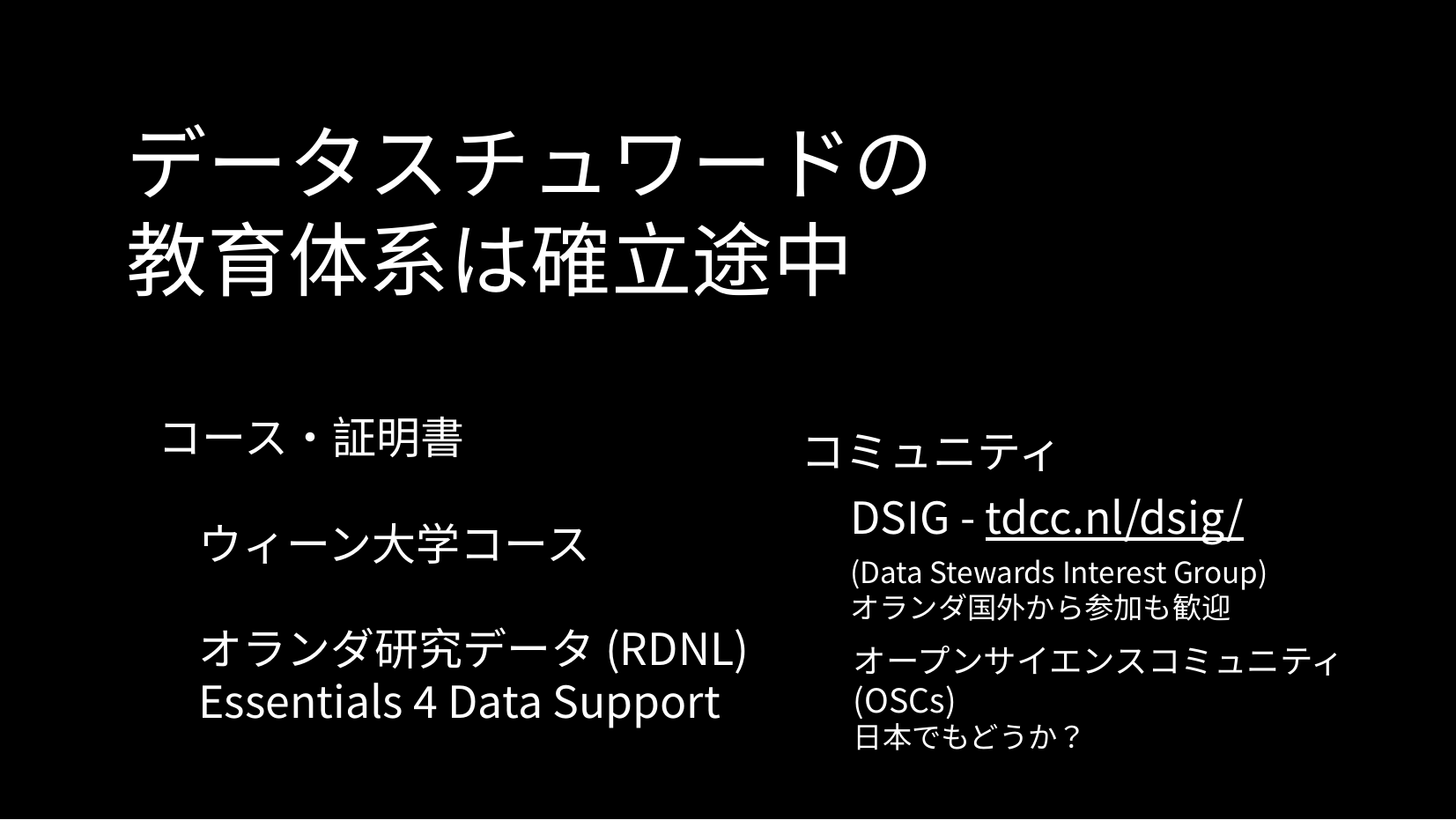

データスチュワードの
教育体系は確立途中
コース・証明書
コミュニティ
ウィーン大学コース
DSIG - tdcc.nl/dsig/
(Data Stewards Interest Group)
オランダ国外から参加も歓迎
オランダ研究データ(RDNL)
Essentials 4 Data Support
オープンサイエンスコミュニティ
(OSCs)
日本でもどうか？